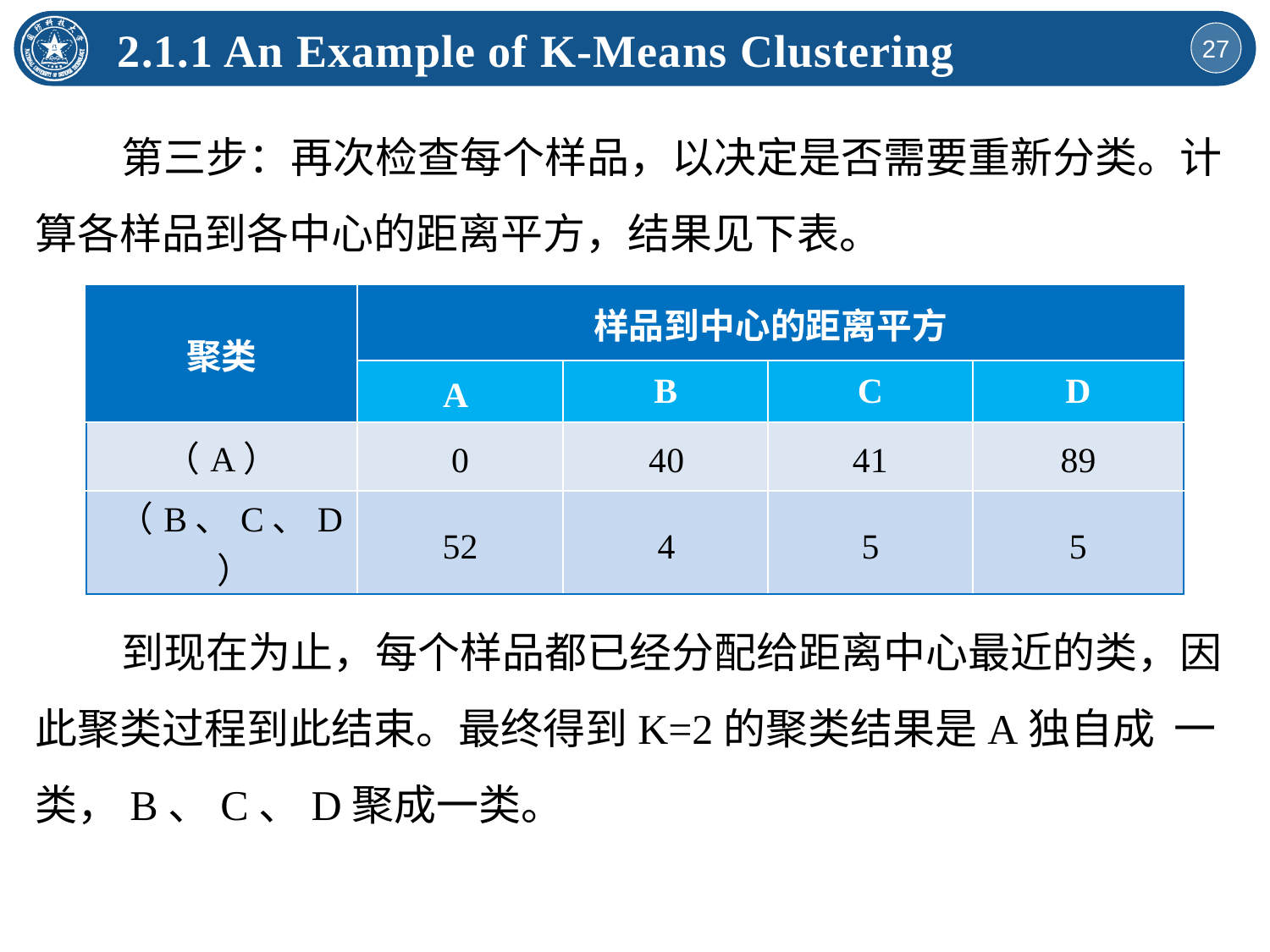

2.1.1 An Example of K-Means Clustering
        第三步：再次检查每个样品，以决定是否需要重新分类。计算各样品到各中心的距离平方，结果见下表。
| 聚类 | 样品到中心的距离平方 |  |  |  |
| --- | --- | --- | --- | --- |
|  | A | B | C | D |
| （A） | 0 | 40 | 41 | 89 |
| （B、C、D） | 52 | 4 | 5 | 5 |
        到现在为止，每个样品都已经分配给距离中心最近的类，因此聚类过程到此结束。最终得到K=2的聚类结果是A独自成  一类，B、C、D聚成一类。